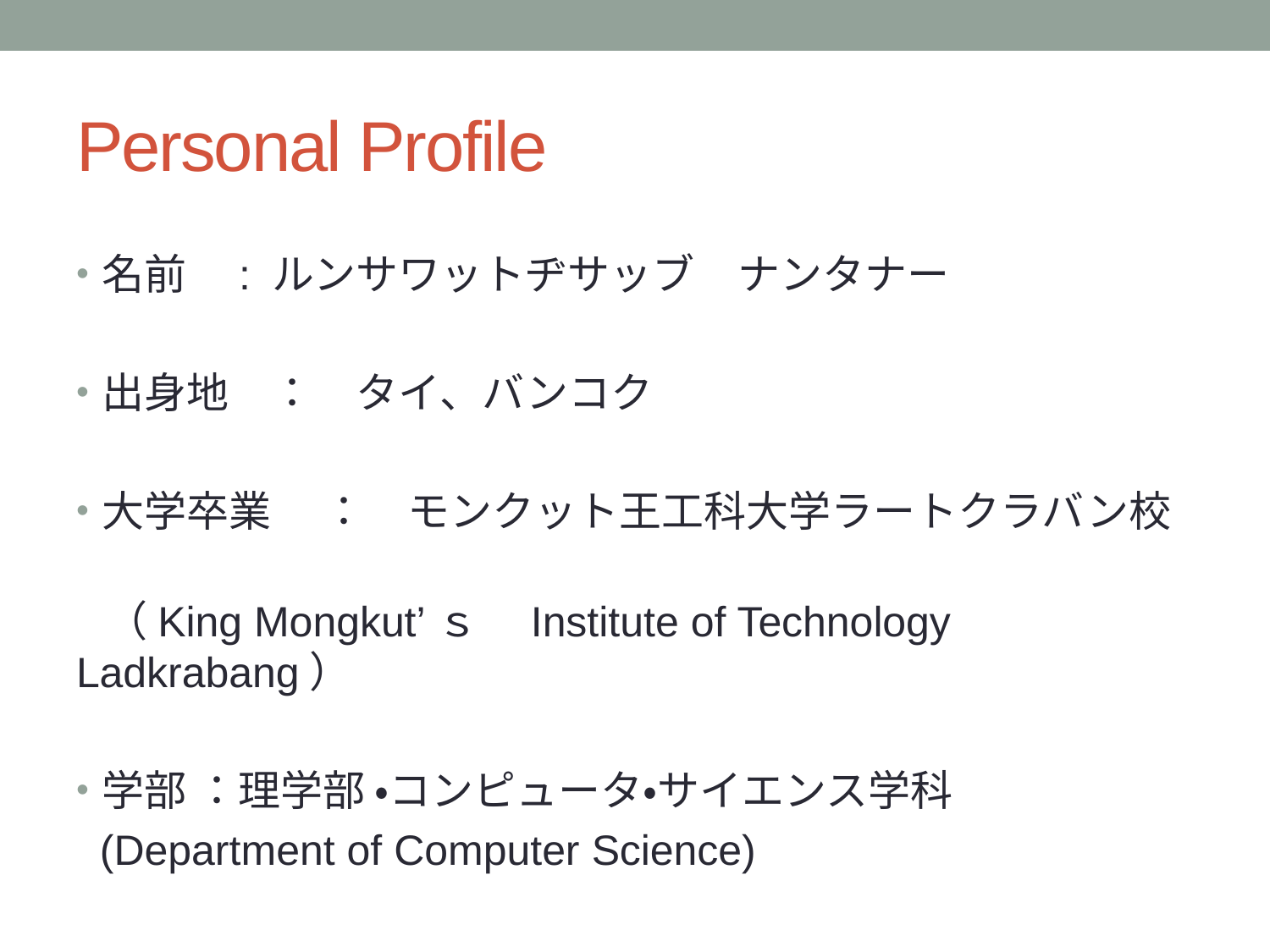

# Personal Profile
名前　: ルンサワットヂサッブ　ナンタナー

出身地　：　タイ、バンコク

大学卒業 　：　モンクット王工科大学ラートクラバン校
  （King Mongkut’ｓ　Institute of Technology Ladkrabang）

学部 ：理学部 ・コンピュータ・サイエンス学科
  (Department of Computer Science)